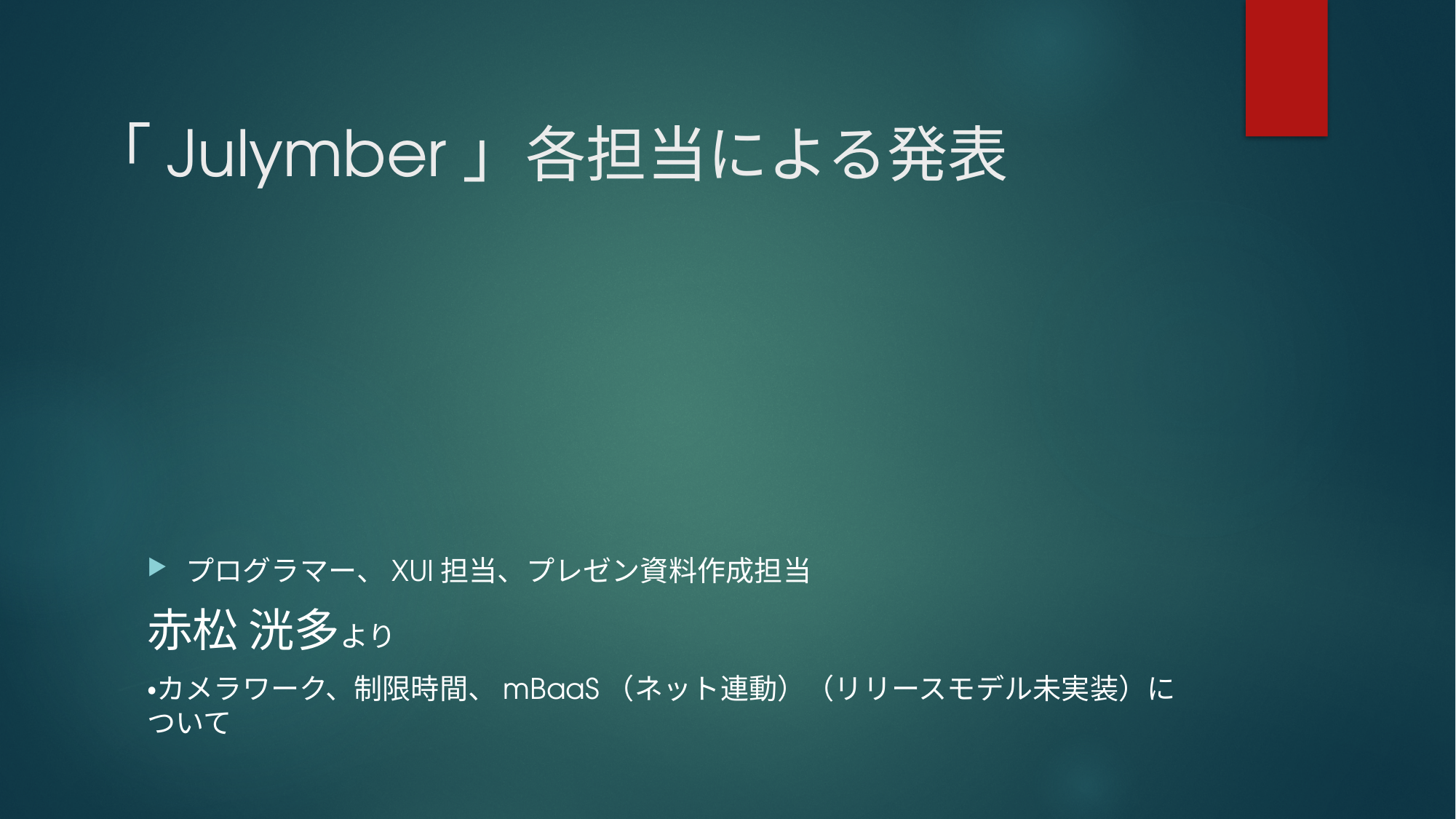

# 「Julymber」各担当による発表

プログラマー、XUI担当、プレゼン資料作成担当
赤松 洸多より
・カメラワーク、制限時間、mBaaS（ネット連動）（リリースモデル未実装）について